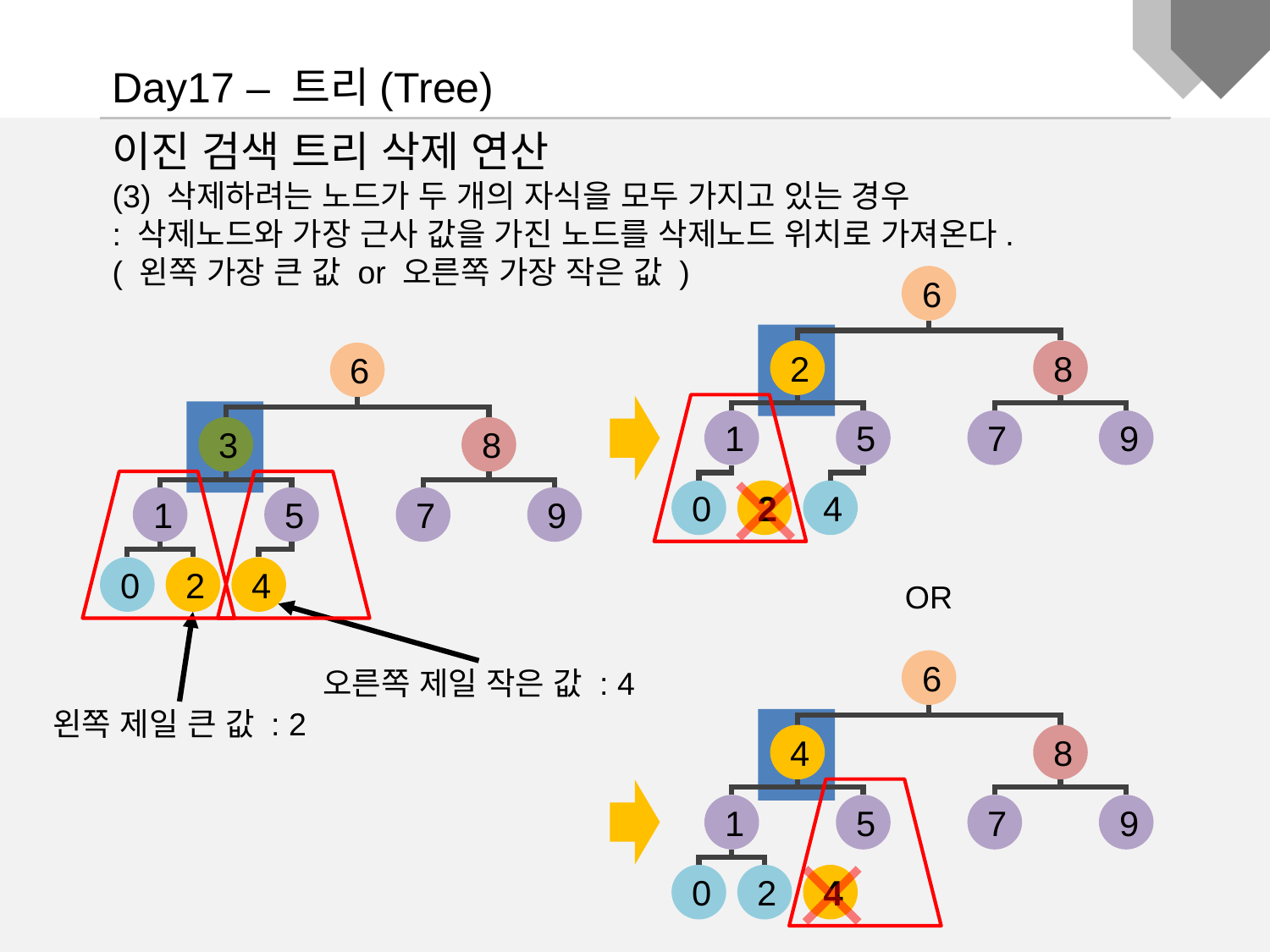

Day17 – 트리(Tree)
이진 검색 트리 삭제 연산
(3) 삭제하려는 노드가 두 개의 자식을 모두 가지고 있는 경우
: 삭제노드와 가장 근사 값을 가진 노드를 삭제노드 위치로 가져온다.
( 왼쪽 가장 큰 값 or 오른쪽 가장 작은 값 )
6

2
8

1
5
7
9
0
2
4
6

3
8

1
5
7
9
0
2
4
OR
6

4
8

1
5
7
9
0
2
4
오른쪽 제일 작은 값 : 4
왼쪽 제일 큰 값 : 2